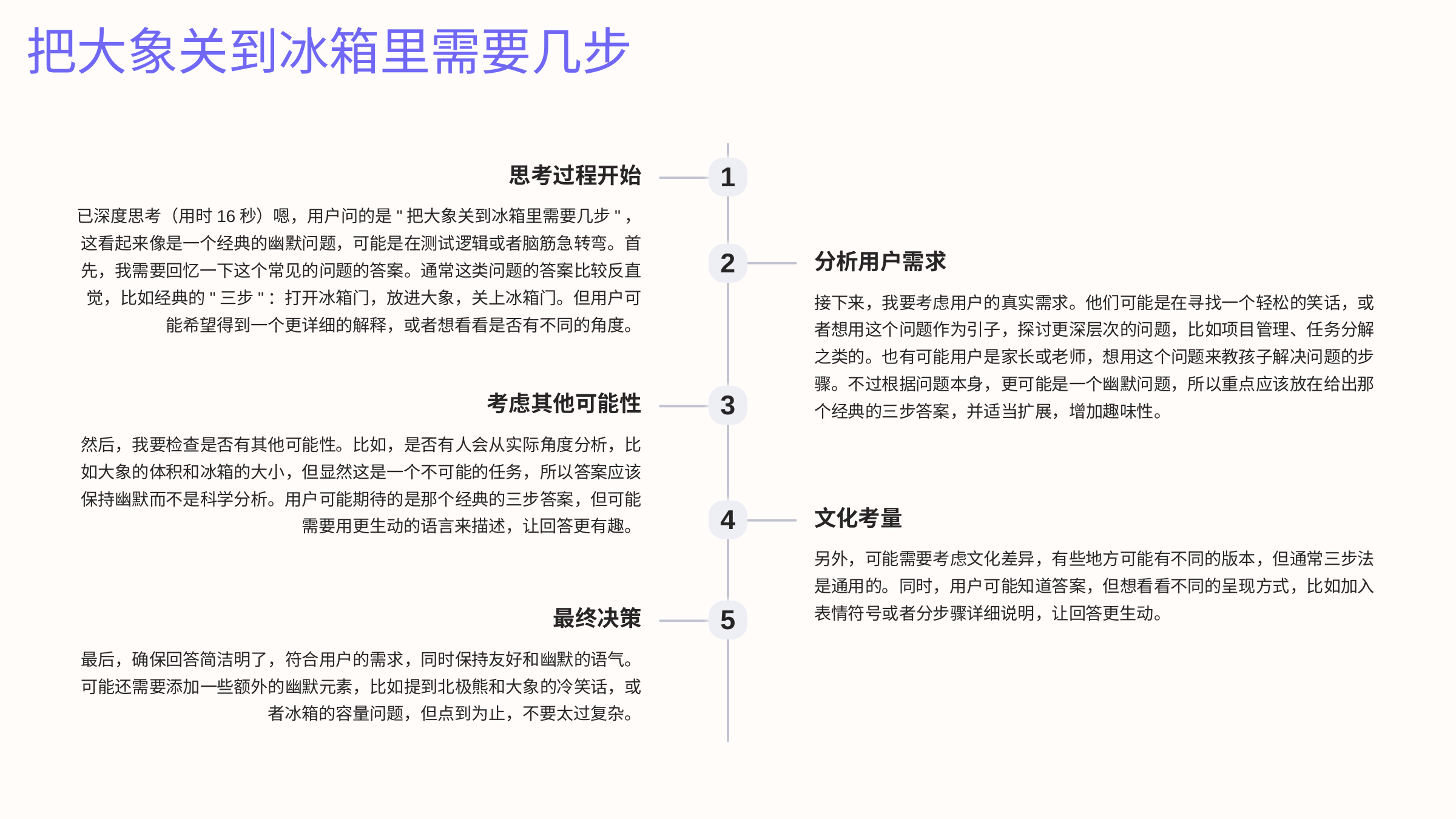

把大象关到冰箱里需要几步

思考过程开始
1

已深度思考（用时16秒）嗯，用户问的是"把大象关到冰箱里需要几步"，这看起来像是一个经典的幽默问题，可能是在测试逻辑或者脑筋急转弯。首先，我需要回忆一下这个常见的问题的答案。通常这类问题的答案比较反直觉，比如经典的"三步"：打开冰箱门，放进大象，关上冰箱门。但用户可能希望得到一个更详细的解释，或者想看看是否有不同的角度。

分析用户需求
2

接下来，我要考虑用户的真实需求。他们可能是在寻找一个轻松的笑话，或者想用这个问题作为引子，探讨更深层次的问题，比如项目管理、任务分解之类的。也有可能用户是家长或老师，想用这个问题来教孩子解决问题的步骤。不过根据问题本身，更可能是一个幽默问题，所以重点应该放在给出那个经典的三步答案，并适当扩展，增加趣味性。

考虑其他可能性
3

然后，我要检查是否有其他可能性。比如，是否有人会从实际角度分析，比如大象的体积和冰箱的大小，但显然这是一个不可能的任务，所以答案应该保持幽默而不是科学分析。用户可能期待的是那个经典的三步答案，但可能需要用更生动的语言来描述，让回答更有趣。

文化考量
4

另外，可能需要考虑文化差异，有些地方可能有不同的版本，但通常三步法是通用的。同时，用户可能知道答案，但想看看不同的呈现方式，比如加入表情符号或者分步骤详细说明，让回答更生动。

最终决策
5

最后，确保回答简洁明了，符合用户的需求，同时保持友好和幽默的语气。可能还需要添加一些额外的幽默元素，比如提到北极熊和大象的冷笑话，或者冰箱的容量问题，但点到为止，不要太过复杂。